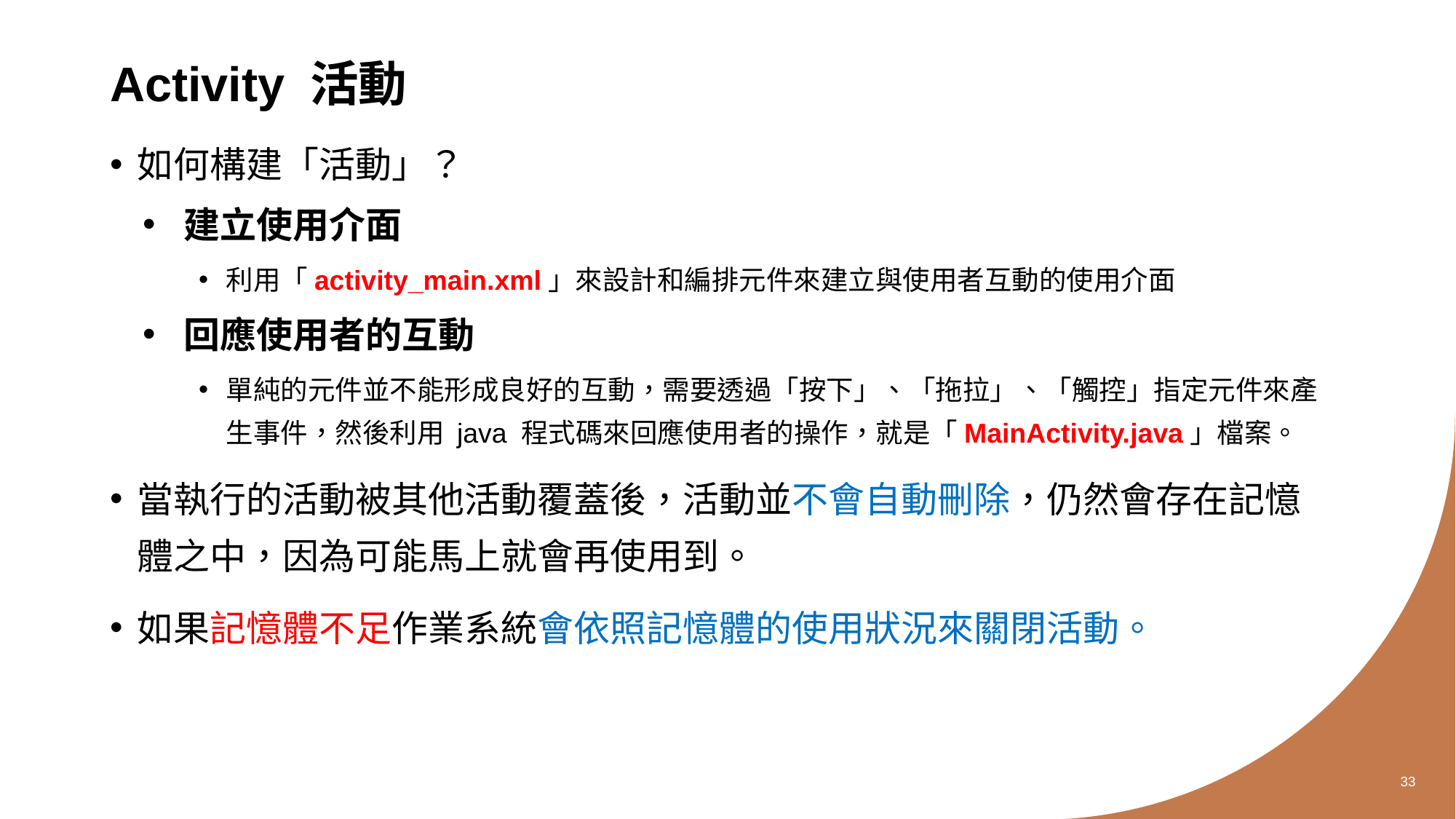

# Activity 活動
如何構建「活動」？
建立使用介面
利用「activity_main.xml」來設計和編排元件來建立與使用者互動的使用介面
回應使用者的互動
單純的元件並不能形成良好的互動，需要透過「按下」、「拖拉」、「觸控」指定元件來產生事件，然後利用 java 程式碼來回應使用者的操作，就是「MainActivity.java」檔案。
當執行的活動被其他活動覆蓋後，活動並不會自動刪除，仍然會存在記憶體之中，因為可能馬上就會再使用到。
如果記憶體不足作業系統會依照記憶體的使用狀況來關閉活動。
33